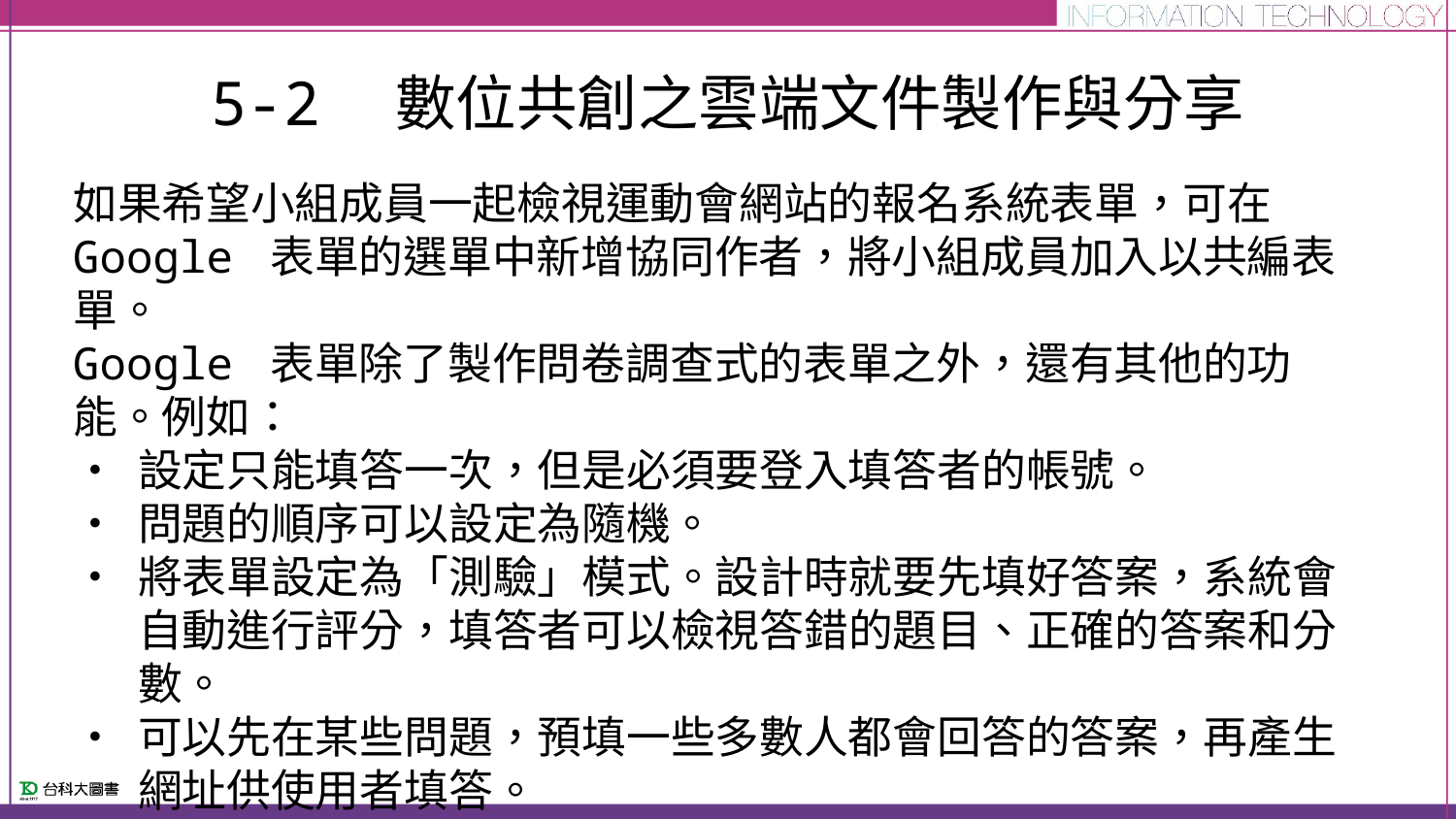

# 5-2　數位共創之雲端文件製作與分享
如果希望小組成員一起檢視運動會網站的報名系統表單，可在Google 表單的選單中新增協同作者，將小組成員加入以共編表單。
Google 表單除了製作問卷調查式的表單之外，還有其他的功能。例如：
• 設定只能填答一次，但是必須要登入填答者的帳號。
• 問題的順序可以設定為隨機。
• 將表單設定為「測驗」模式。設計時就要先填好答案，系統會自動進行評分，填答者可以檢視答錯的題目、正確的答案和分數。
• 可以先在某些問題，預填一些多數人都會回答的答案，再產生網址供使用者填答。
• 透過其他的外掛程式，可以增強表單功能。